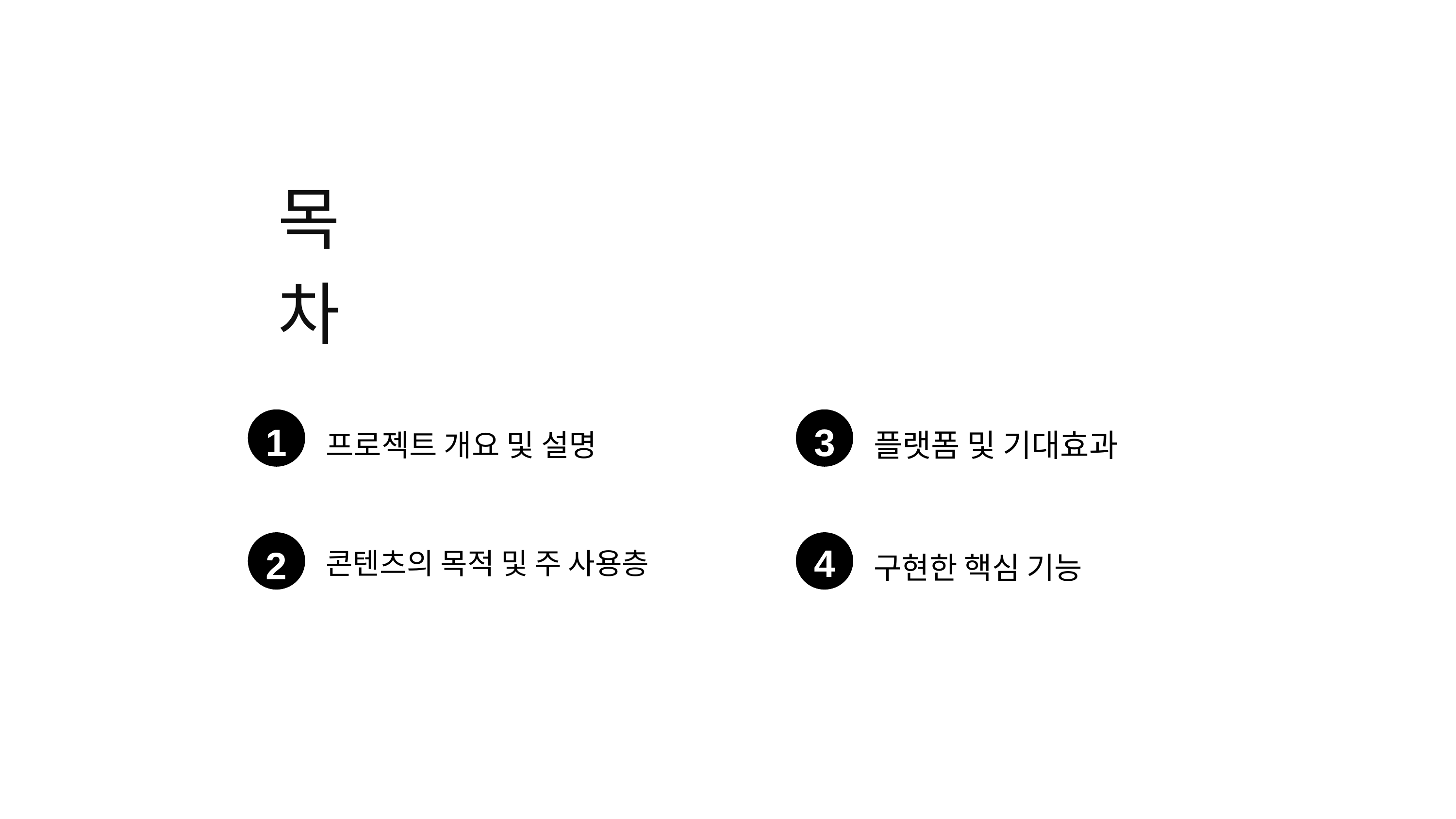

목차

1
프로젝트 개요 및 설명

3
플랫폼 및 기대효과

2
콘텐츠의 목적 및 주 사용층

4
구현한 핵심 기능